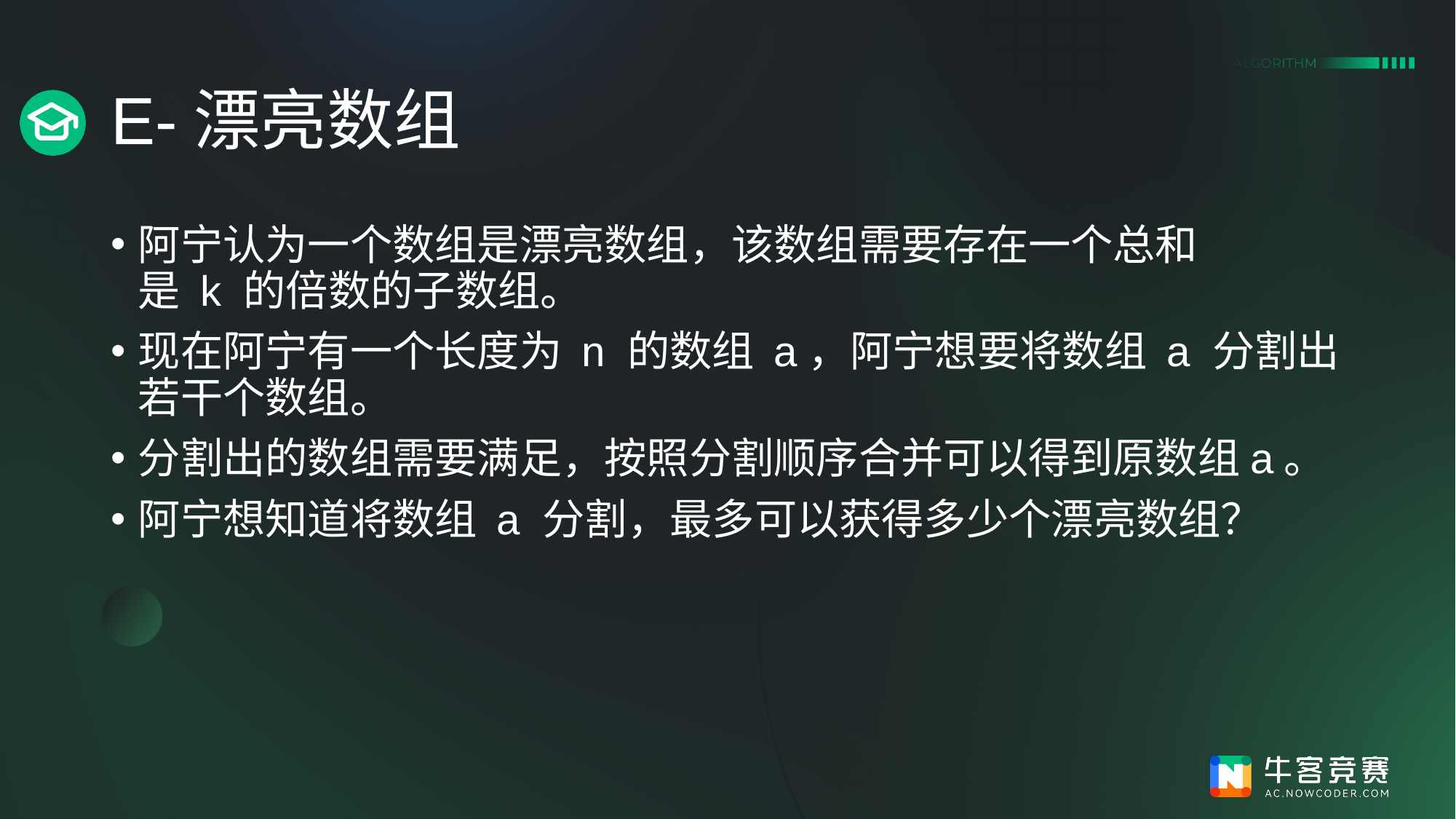

# E-漂亮数组
阿宁认为一个数组是漂亮数组，该数组需要存在一个总和是 k 的倍数的子数组。
现在阿宁有一个长度为 n 的数组 a，阿宁想要将数组 a 分割出若干个数组。
分割出的数组需要满足，按照分割顺序合并可以得到原数组a。
阿宁想知道将数组 a 分割，最多可以获得多少个漂亮数组？